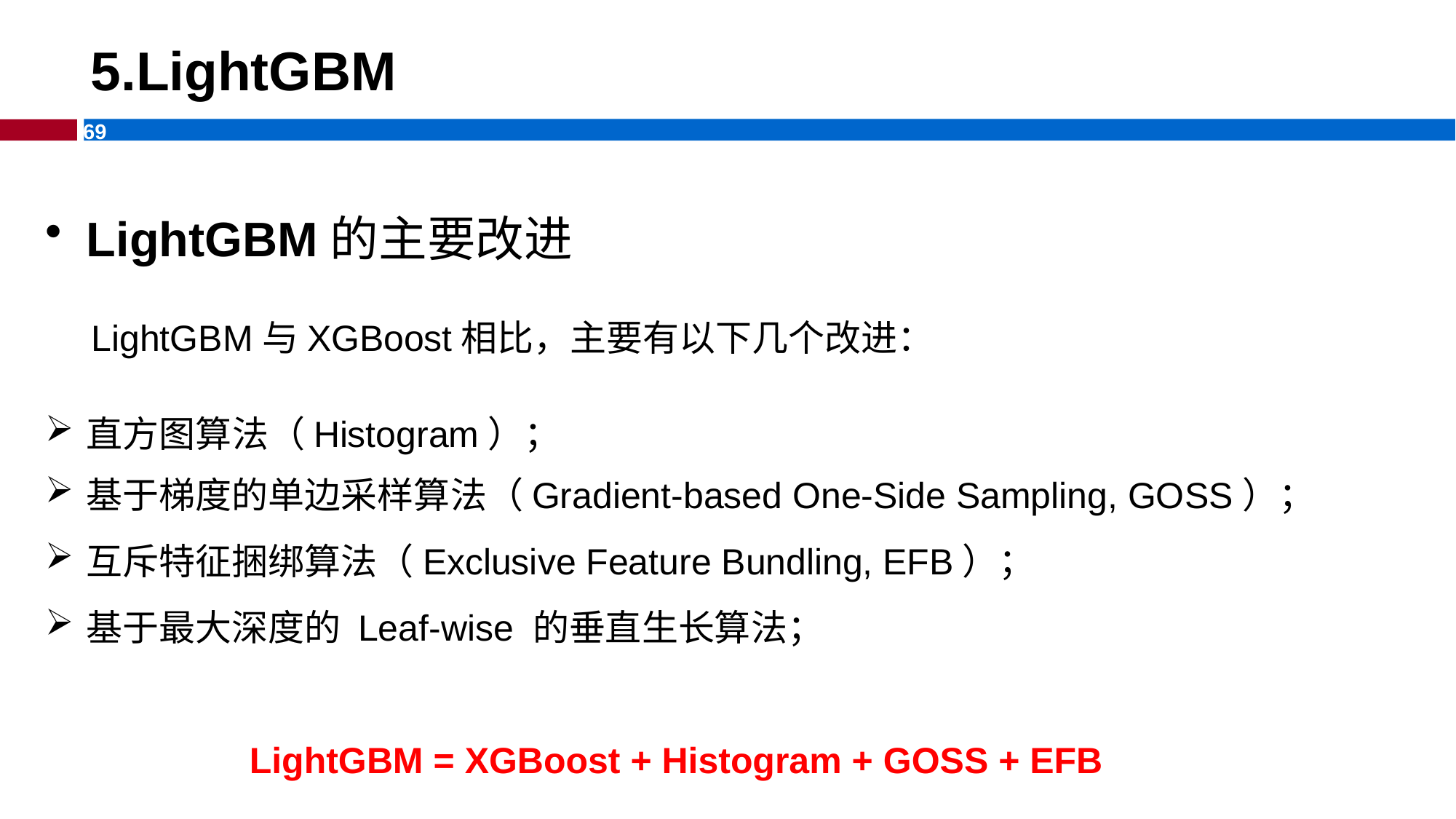

# 5.LightGBM
LightGBM的主要改进
    LightGBM与XGBoost相比，主要有以下几个改进：
直方图算法（Histogram）；
基于梯度的单边采样算法（Gradient-based One-Side Sampling, GOSS）；
互斥特征捆绑算法（Exclusive Feature Bundling, EFB）；
基于最大深度的 Leaf-wise 的垂直生长算法；

                    LightGBM = XGBoost + Histogram + GOSS + EFB